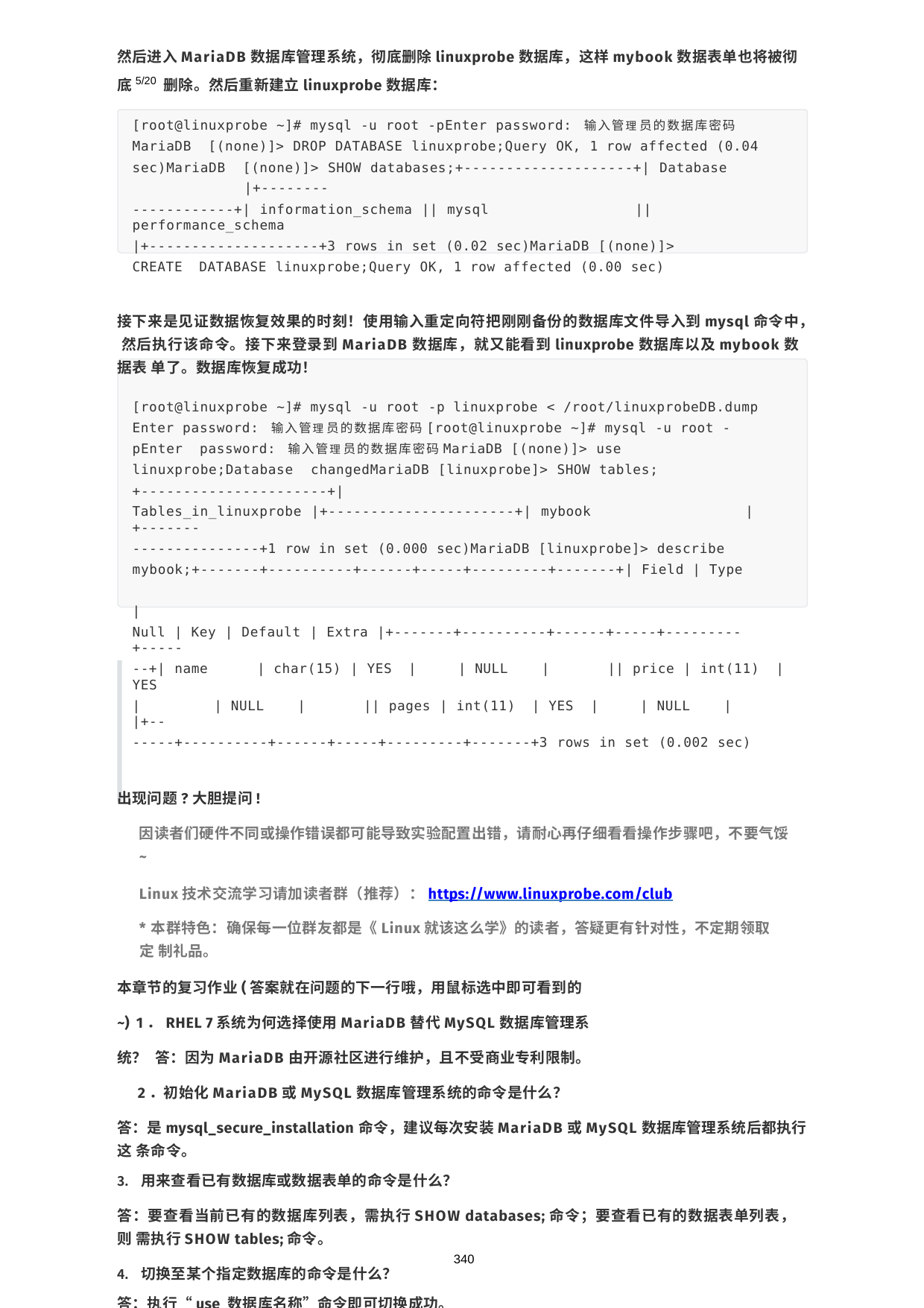

然后进入MariaDB数据库管理系统，彻底删除linuxprobe数据库，这样mybook数据表单也将被彻底5/20 删除。然后重新建立linuxprobe数据库：

[root@linuxprobe ~]# mysql -u root -pEnter password: 输入管理员的数据库密码MariaDB  [(none)]> DROP DATABASE linuxprobe;Query OK, 1 row affected (0.04 sec)MariaDB  [(none)]> SHOW databases;+--------------------+| Database	|+--------
------------+| information_schema || mysql	|| performance_schema
|+--------------------+3 rows in set (0.02 sec)MariaDB [(none)]> CREATE  DATABASE linuxprobe;Query OK, 1 row affected (0.00 sec)

接下来是见证数据恢复效果的时刻！使用输入重定向符把刚刚备份的数据库文件导入到mysql命令中， 然后执行该命令。接下来登录到MariaDB数据库，就又能看到linuxprobe数据库以及mybook数据表 单了。数据库恢复成功！

[root@linuxprobe ~]# mysql -u root -p linuxprobe < /root/linuxprobeDB.dump  Enter password: 输入管理员的数据库密码[root@linuxprobe ~]# mysql -u root -pEnter  password: 输入管理员的数据库密码MariaDB [(none)]> use linuxprobe;Database  changedMariaDB [linuxprobe]> SHOW tables;+----------------------+|
Tables_in_linuxprobe |+----------------------+| mybook	|+-------
---------------+1 row in set (0.000 sec)MariaDB [linuxprobe]> describe  mybook;+-------+----------+------+-----+---------+-------+| Field | Type	|
Null | Key | Default | Extra |+-------+----------+------+-----+---------+-----
--+| name	| char(15) | YES	|	| NULL	|	|| price | int(11)	| YES
|	| NULL	|	|| pages | int(11)	| YES	|	| NULL	|	|+--
-----+----------+------+-----+---------+-------+3 rows in set (0.002 sec)

出现问题?大胆提问!
因读者们硬件不同或操作错误都可能导致实验配置出错，请耐心再仔细看看操作步骤吧，不要气馁
~

Linux技术交流学习请加读者群（推荐）：https://www.linuxprobe.com/club
*本群特色：确保每一位群友都是《Linux就该这么学》的读者，答疑更有针对性，不定期领取定 制礼品。
本章节的复习作业(答案就在问题的下一行哦，用鼠标选中即可看到的~)  1．RHEL 7系统为何选择使用MariaDB替代MySQL数据库管理系统？  答：因为MariaDB由开源社区进行维护，且不受商业专利限制。     2．初始化MariaDB或MySQL数据库管理系统的命令是什么？
答：是mysql_secure_installation命令，建议每次安装MariaDB或MySQL数据库管理系统后都执行这 条命令。

用来查看已有数据库或数据表单的命令是什么？
答：要查看当前已有的数据库列表，需执行SHOW databases;命令；要查看已有的数据表单列表，则 需执行SHOW tables;命令。
切换至某个指定数据库的命令是什么？

答：执行“use 数据库名称”命令即可切换成功。
若想针对某个账户进行授权或取消授权操作，应该执行什么命令？
答：针对账户进行授权，需执行GRANT命令；取消授权则需执行REVOKE命令。

340